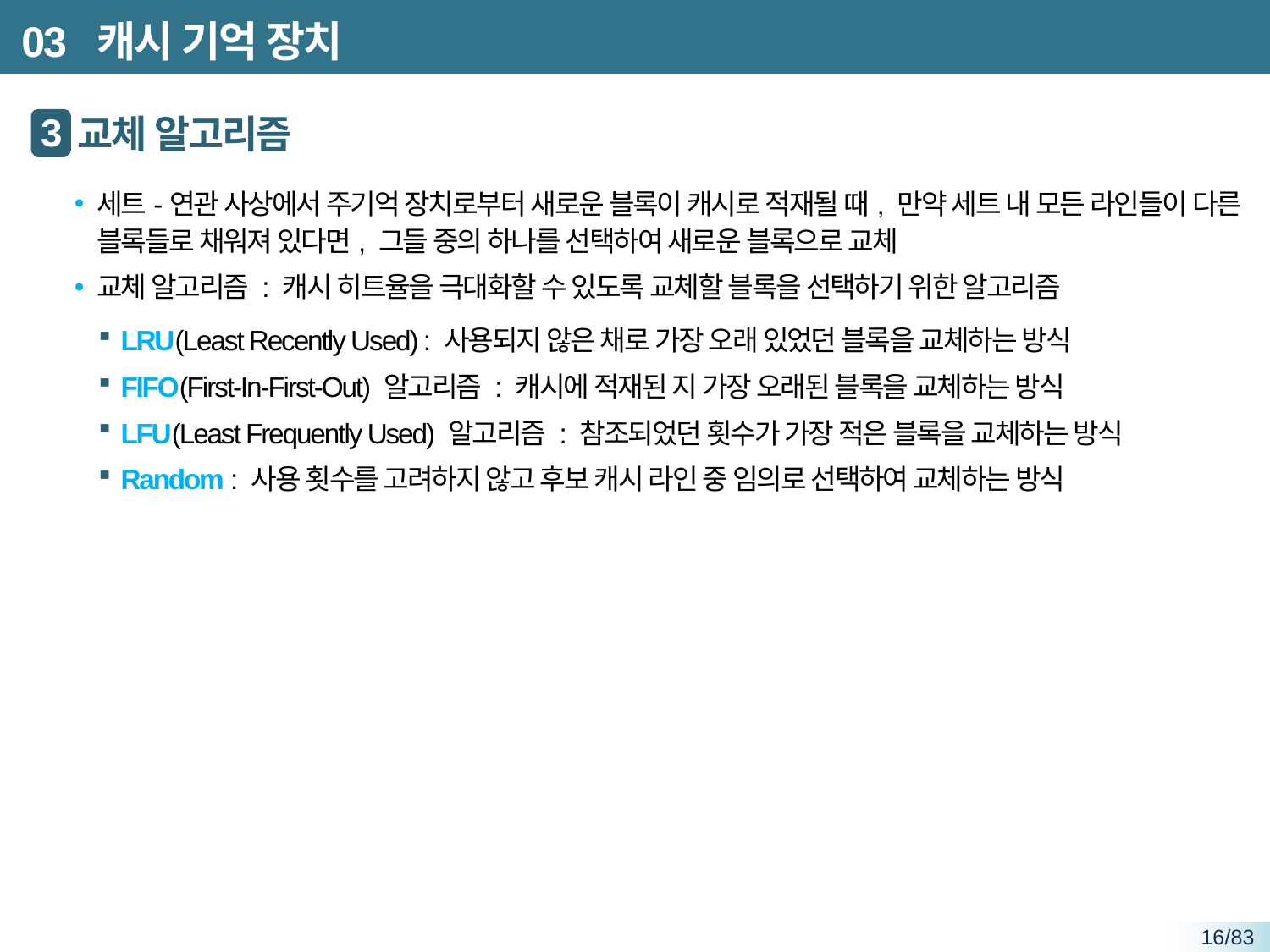

# 03  캐시 기억 장치
     교체 알고리즘
세트-연관 사상에서 주기억 장치로부터 새로운 블록이 캐시로 적재될 때, 만약 세트 내 모든 라인들이 다른 블록들로 채워져 있다면, 그들 중의 하나를 선택하여 새로운 블록으로 교체
교체 알고리즘 : 캐시 히트율을 극대화할 수 있도록 교체할 블록을 선택하기 위한 알고리즘
LRU(Least Recently Used) : 사용되지 않은 채로 가장 오래 있었던 블록을 교체하는 방식
FIFO(First-In-First-Out) 알고리즘 : 캐시에 적재된 지 가장 오래된 블록을 교체하는 방식
LFU(Least Frequently Used) 알고리즘 : 참조되었던 횟수가 가장 적은 블록을 교체하는 방식
Random : 사용 횟수를 고려하지 않고 후보 캐시 라인 중 임의로 선택하여 교체하는 방식
3